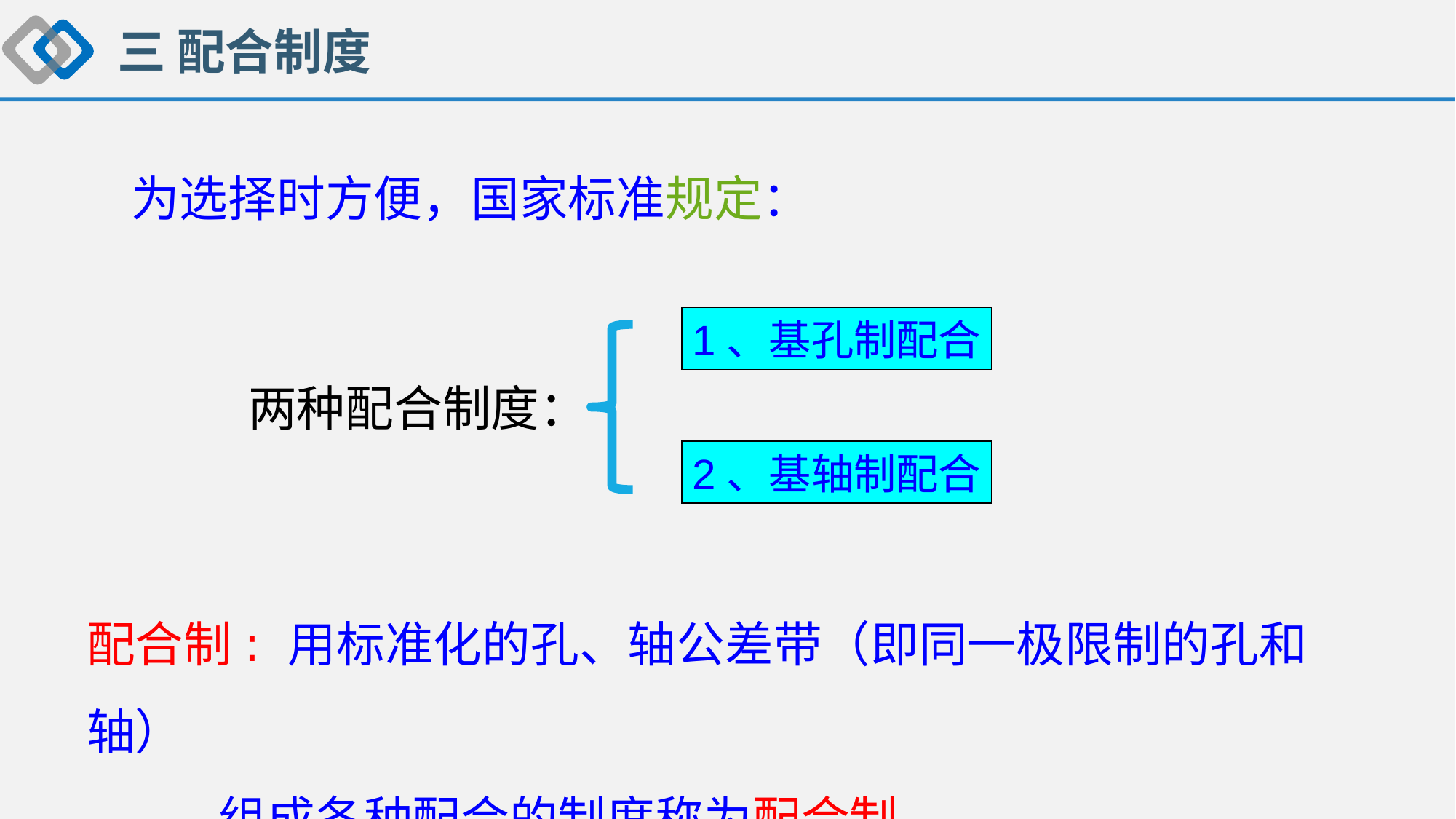

三 配合制度
为选择时方便，国家标准规定：
1、基孔制配合

两种配合制度：
2、基轴制配合
配合制: 用标准化的孔、轴公差带（即同一极限制的孔和轴）
           组成各种配合的制度称为配合制。